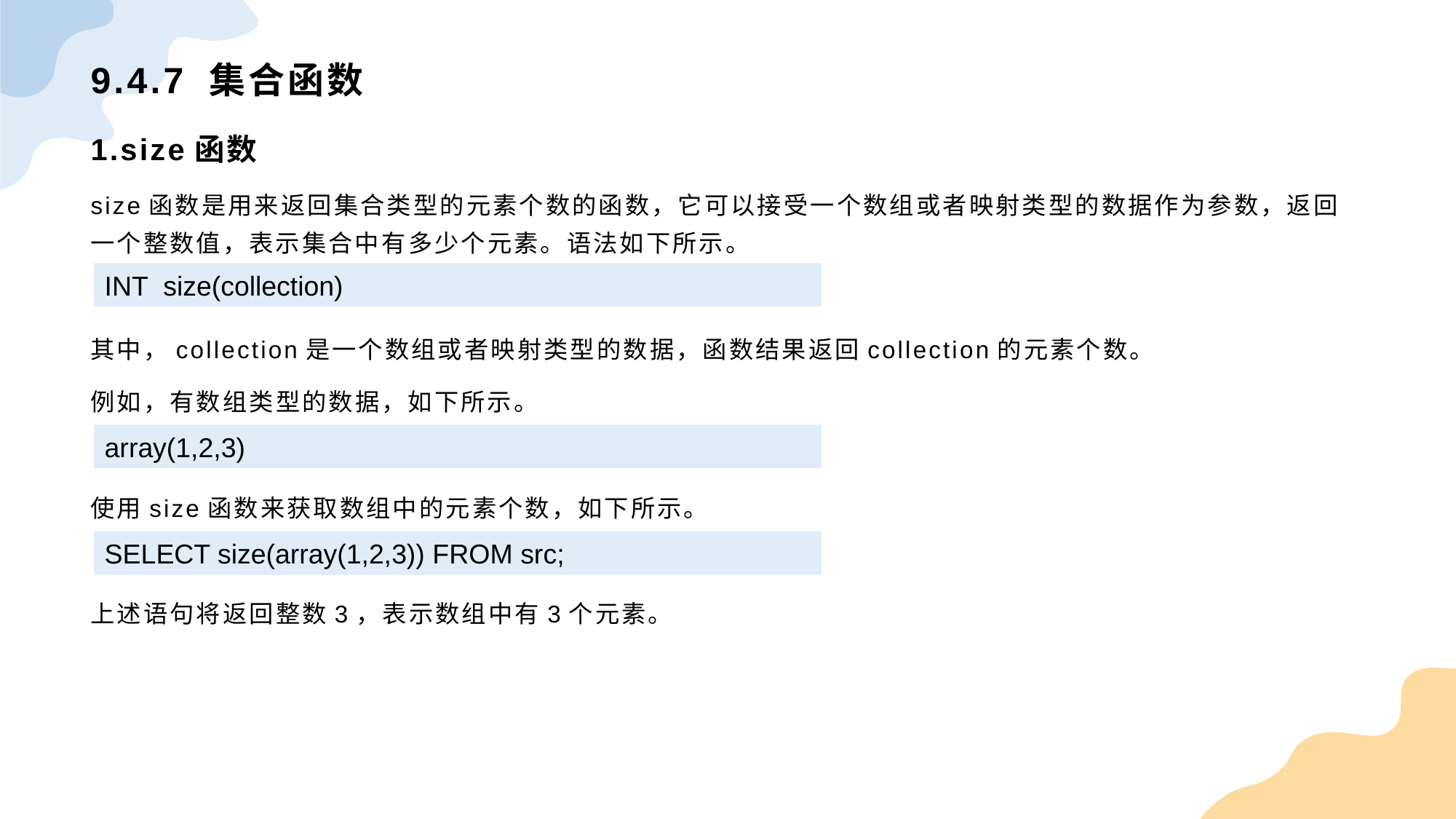

# 9.4.7 集合函数
1.size函数
size函数是用来返回集合类型的元素个数的函数，它可以接受一个数组或者映射类型的数据作为参数，返回一个整数值，表示集合中有多少个元素。语法如下所示。

其中，collection是一个数组或者映射类型的数据，函数结果返回collection的元素个数。
例如，有数组类型的数据，如下所示。

使用size函数来获取数组中的元素个数，如下所示。

上述语句将返回整数3，表示数组中有3个元素。
INT  size(collection)
array(1,2,3)
SELECT size(array(1,2,3)) FROM src;